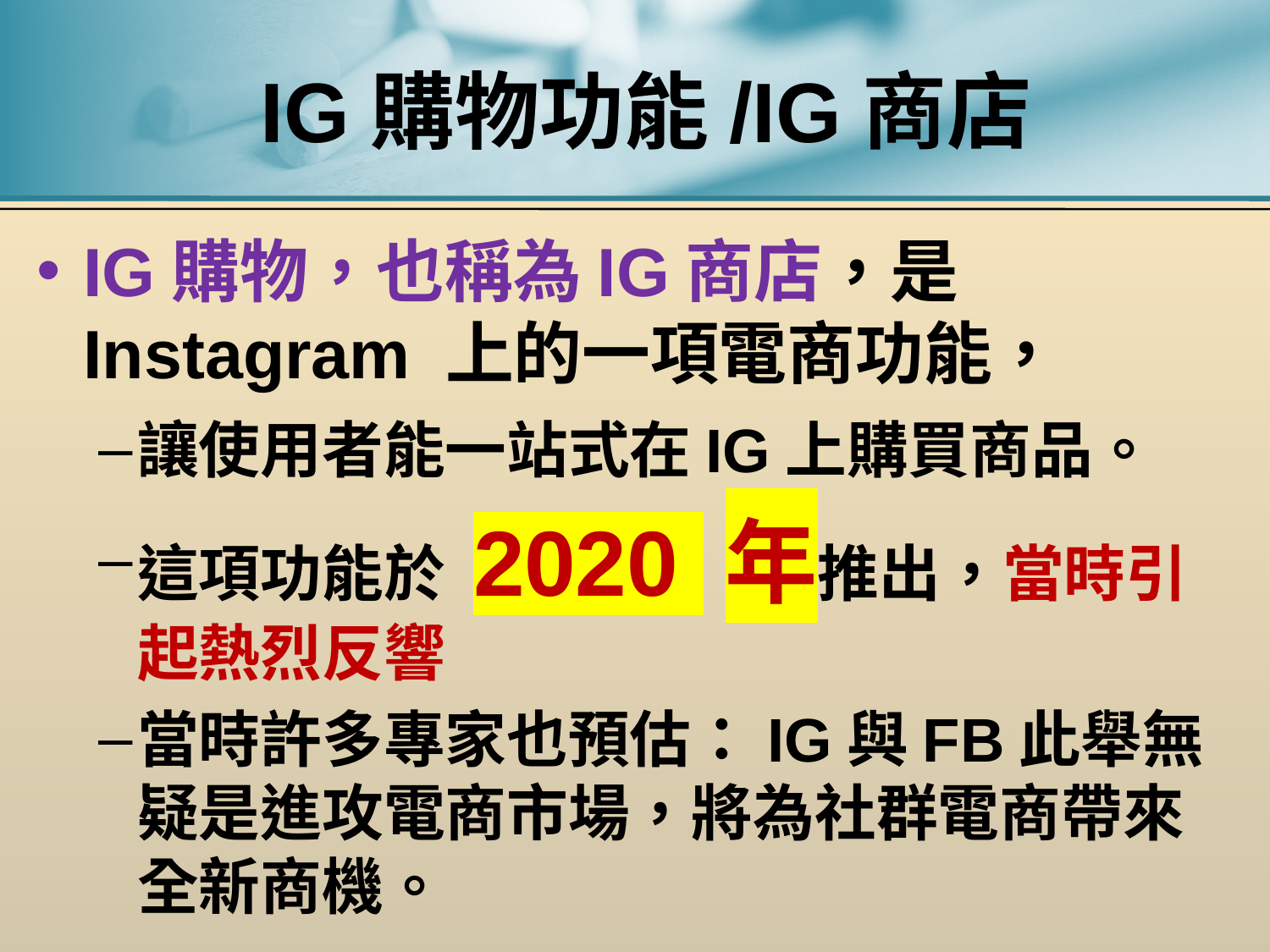

# IG購物功能/IG商店
IG購物，也稱為IG商店，是 Instagram 上的一項電商功能，
讓使用者能一站式在IG上購買商品。
這項功能於 2020 年推出，當時引起熱烈反響
當時許多專家也預估：IG與FB此舉無疑是進攻電商市場，將為社群電商帶來全新商機。